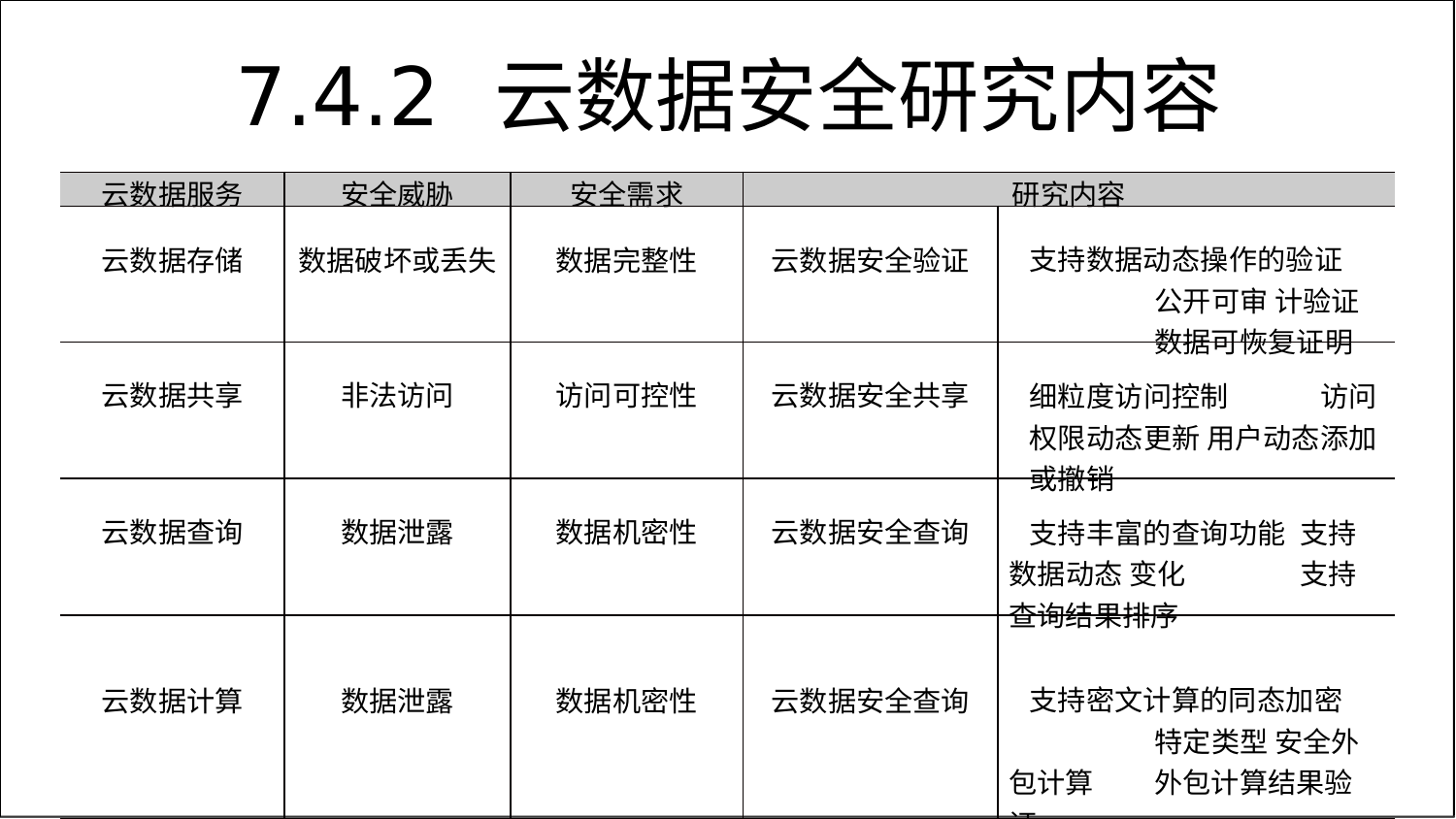

# 7.4.2	云数据安全研究内容
| 云数据服务 | 安全威胁 | 安全需求 | 研究内容 |  |
| --- | --- | --- | --- | --- |
| 云数据存储 | 数据破坏或丢失 | 数据完整性 | 云数据安全验证 | 支持数据动态操作的验证 公开可审 计验证 数据可恢复证明 |
| 云数据共享 | 非法访问 | 访问可控性 | 云数据安全共享 | 细粒度访问控制 访问权限动态更新 用户动态添加或撤销 |
| 云数据查询 | 数据泄露 | 数据机密性 | 云数据安全查询 | 支持丰富的查询功能 支持数据动态 变化 支持查询结果排序 |
| 云数据计算 | 数据泄露 | 数据机密性 | 云数据安全查询 | 支持密文计算的同态加密 特定类型 安全外包计算 外包计算结果验证 |